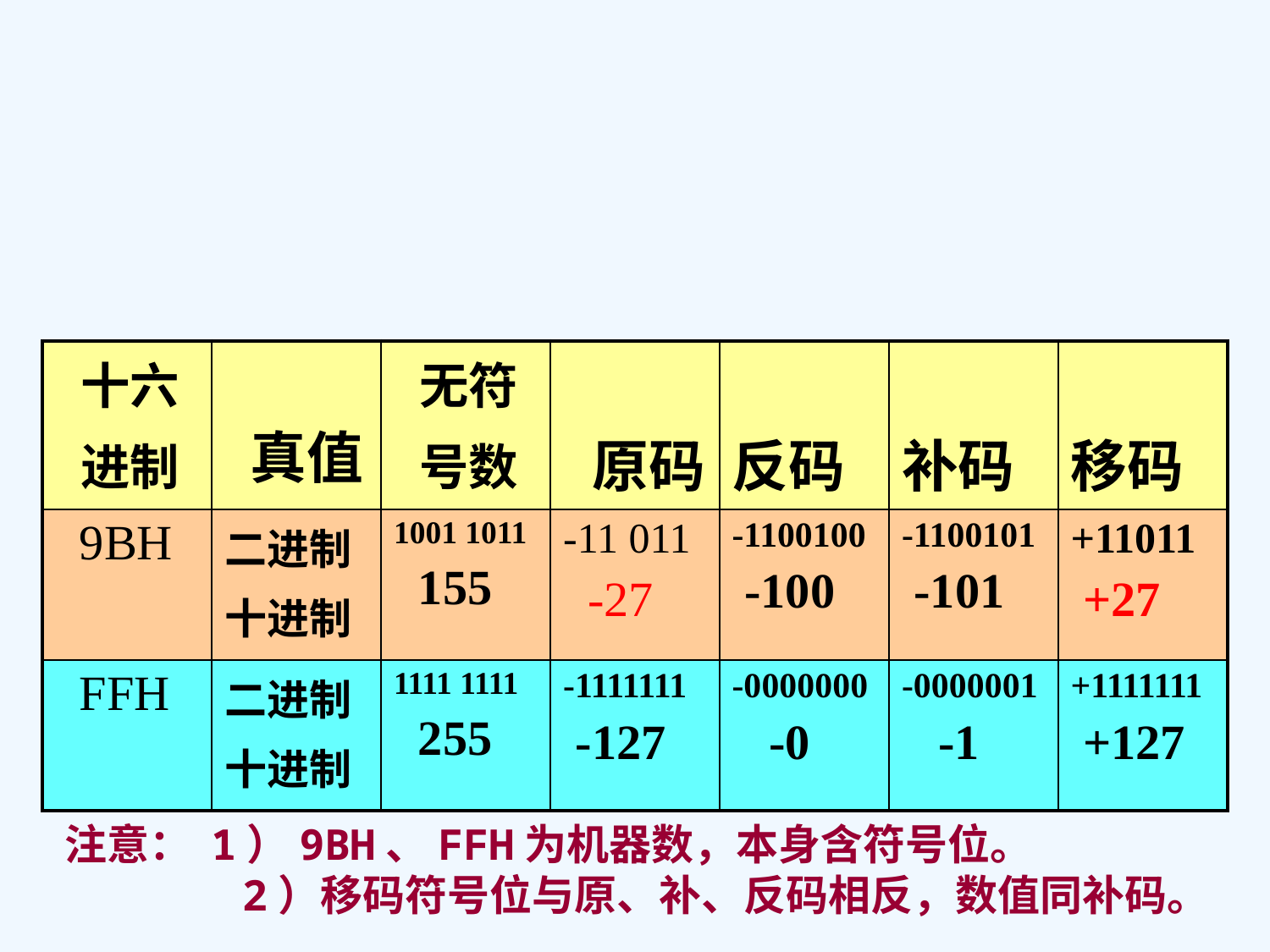

习题6.9
当十六进制数9B和FF分别表示为原码、补码、反码、移码和无符号数时，所对应的十进制数各为多少（设机器数采用一位符号位）？
        解：真值和机器数的对应关系如下：
| 十六 进制 | 真值 | 无符 号数 | 原码 | 反码 | 补码 | 移码 |
| --- | --- | --- | --- | --- | --- | --- |
| 9BH | 二进制 十进制 | 1001 1011 155 | -11 011 -27 | -1100100 -100 | -1100101 -101 | +11011 +27 |
| FFH | 二进制 十进制 | 1111 1111 255 | -1111111 -127 | -0000000 -0 | -0000001 -1 | +1111111 +127 |
注意： 1）9BH、FFH为机器数，本身含符号位。
       2）移码符号位与原、补、反码相反，数值同补码。